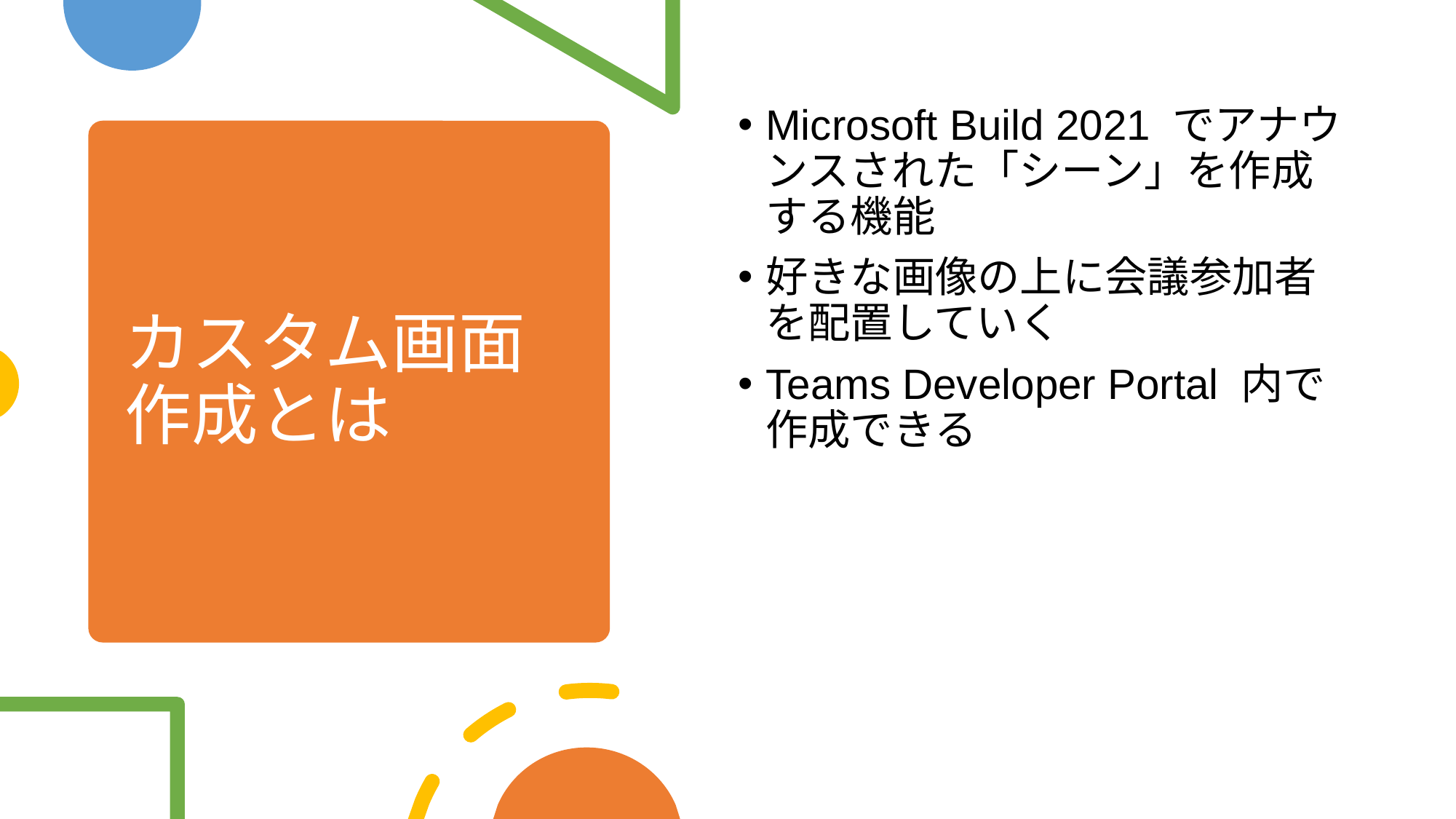

Microsoft Build 2021 でアナウンスされた「シーン」を作成する機能
好きな画像の上に会議参加者を配置していく
Teams Developer Portal 内で作成できる

# カスタム画面作成とは